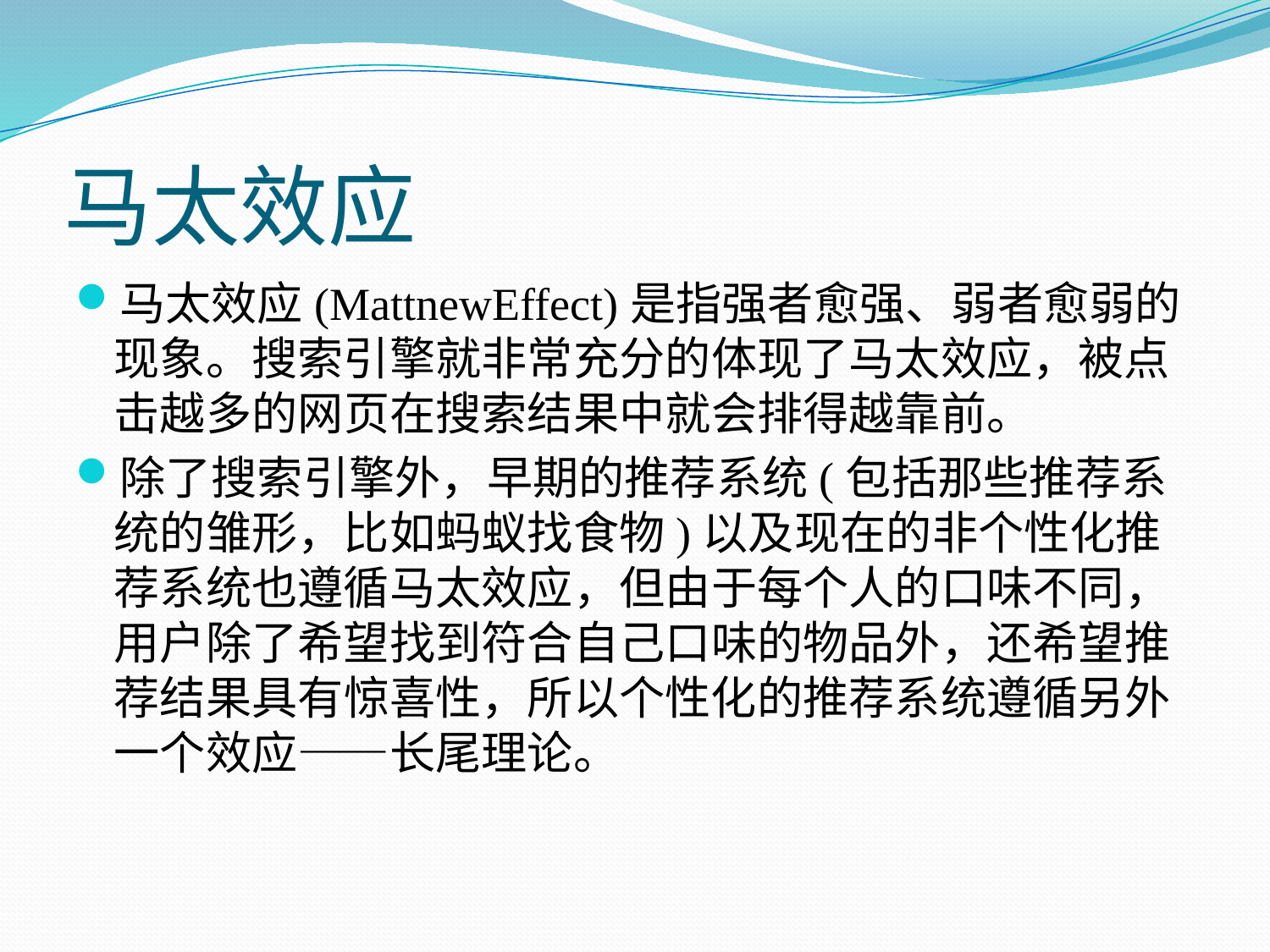

# 马太效应
马太效应(MattnewEffect)是指强者愈强、弱者愈弱的现象。搜索引擎就非常充分的体现了马太效应，被点击越多的网页在搜索结果中就会排得越靠前。
除了搜索引擎外，早期的推荐系统(包括那些推荐系统的雏形，比如蚂蚁找食物)以及现在的非个性化推荐系统也遵循马太效应，但由于每个人的口味不同，用户除了希望找到符合自己口味的物品外，还希望推荐结果具有惊喜性，所以个性化的推荐系统遵循另外一个效应——长尾理论。